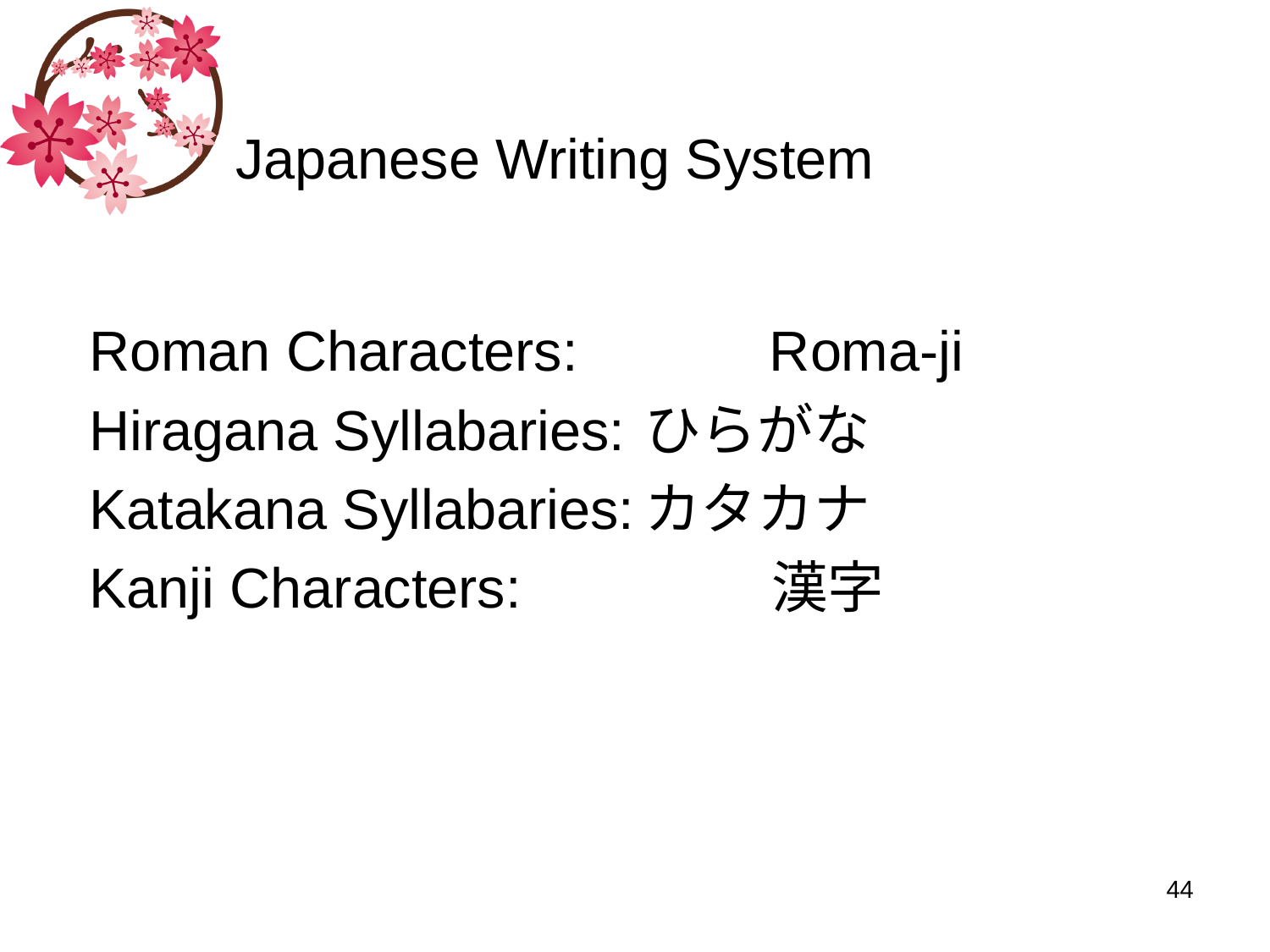

# Japanese Writing System
Roman Characters:	        Roma-ji
Hiragana Syllabaries:	ひらがな
Katakana Syllabaries:	カタカナ
Kanji Characters:		漢字

44